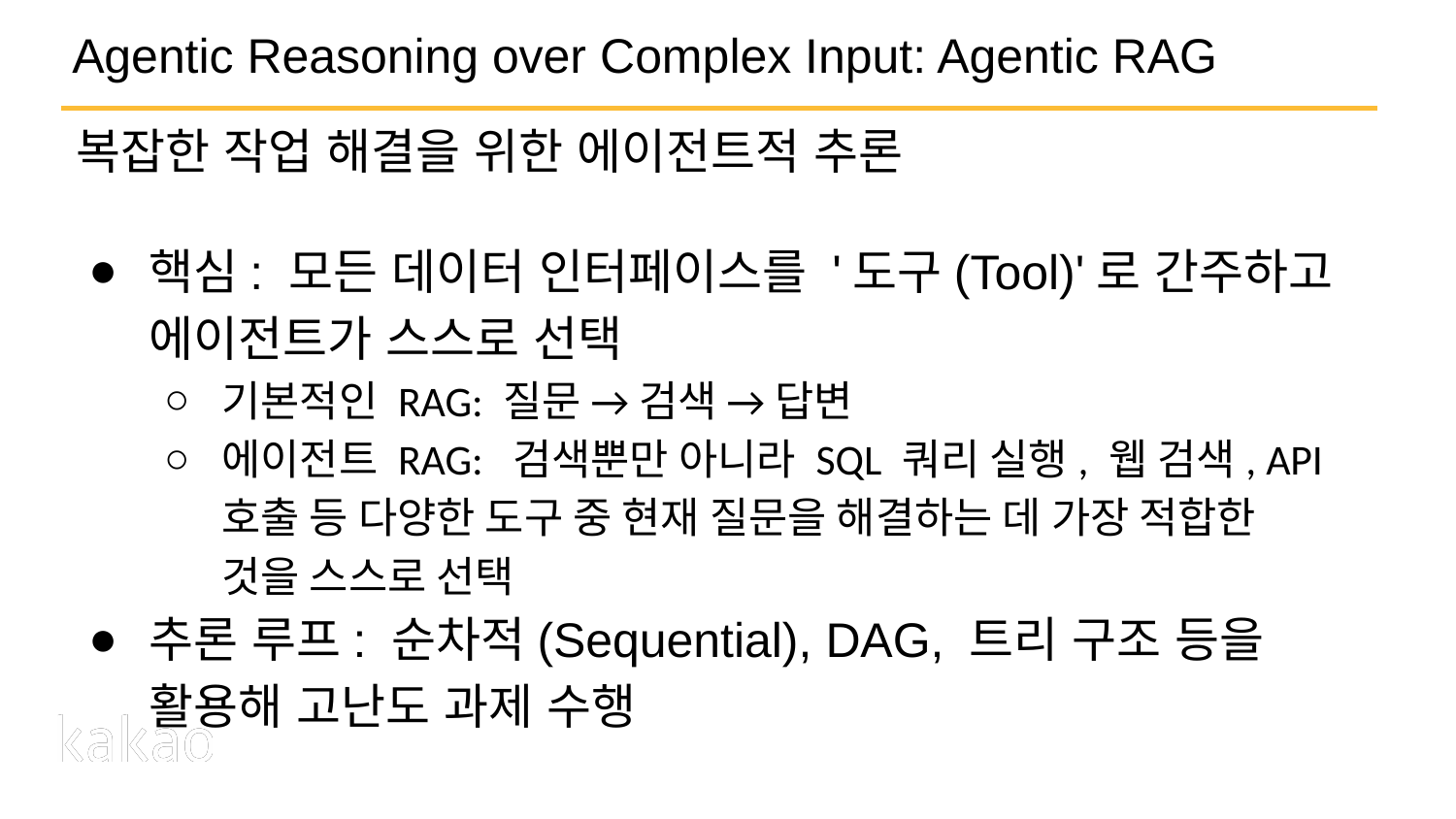

# Agentic Reasoning over Complex Input: Agentic RAG
복잡한 작업 해결을 위한 에이전트적 추론

핵심: 모든 데이터 인터페이스를 '도구(Tool)'로 간주하고 에이전트가 스스로 선택
기본적인 RAG: 질문 → 검색 → 답변
에이전트 RAG:  검색뿐만 아니라 SQL 쿼리 실행, 웹 검색, API 호출 등 다양한 도구 중 현재 질문을 해결하는 데 가장 적합한 것을 스스로 선택
추론 루프: 순차적(Sequential), DAG, 트리 구조 등을 활용해 고난도 과제 수행